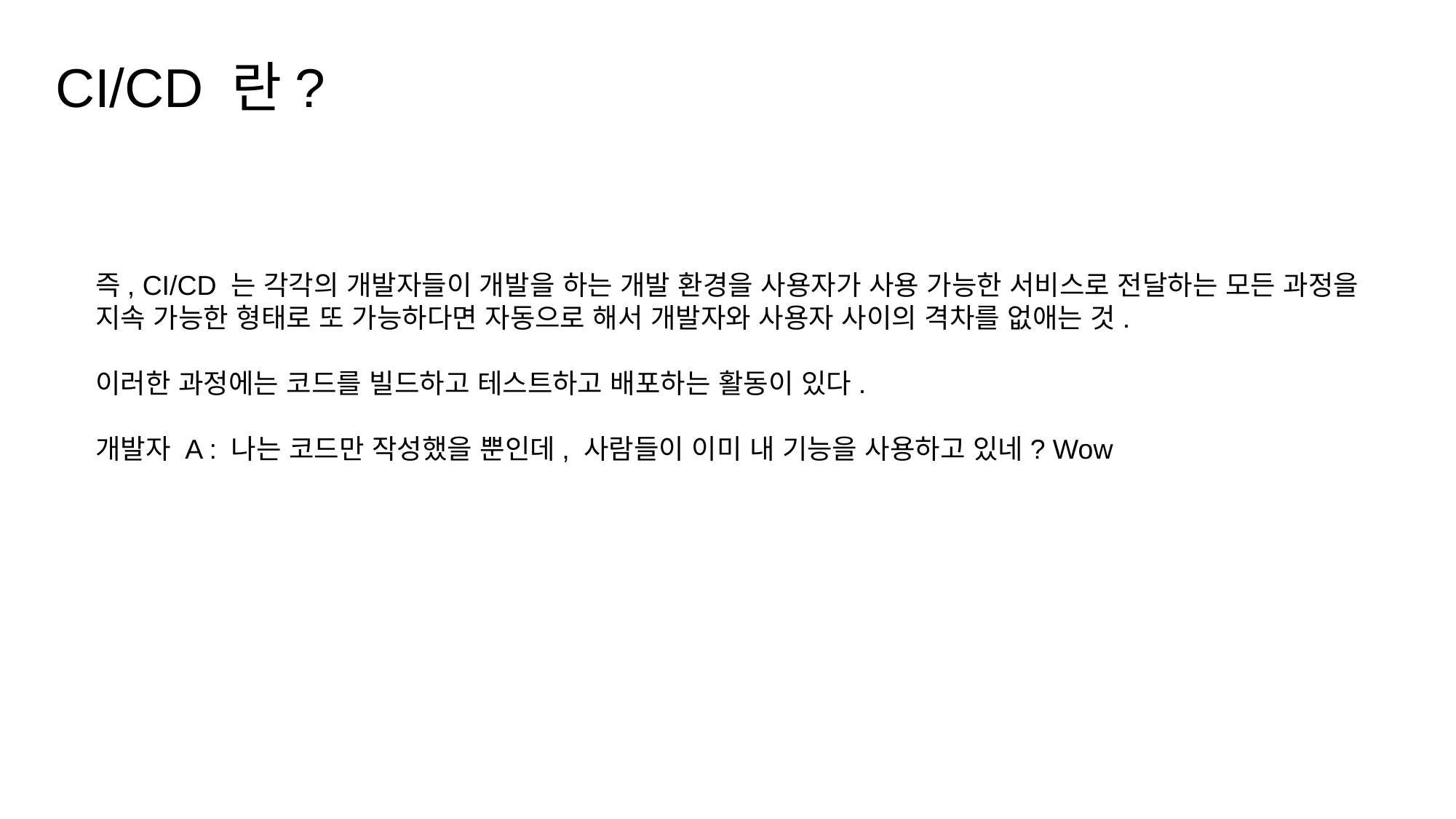

CI/CD 란?
즉, CI/CD 는 각각의 개발자들이 개발을 하는 개발 환경을 사용자가 사용 가능한 서비스로 전달하는 모든 과정을
지속 가능한 형태로 또 가능하다면 자동으로 해서 개발자와 사용자 사이의 격차를 없애는 것.

이러한 과정에는 코드를 빌드하고 테스트하고 배포하는 활동이 있다.

개발자 A : 나는 코드만 작성했을 뿐인데, 사람들이 이미 내 기능을 사용하고 있네? Wow